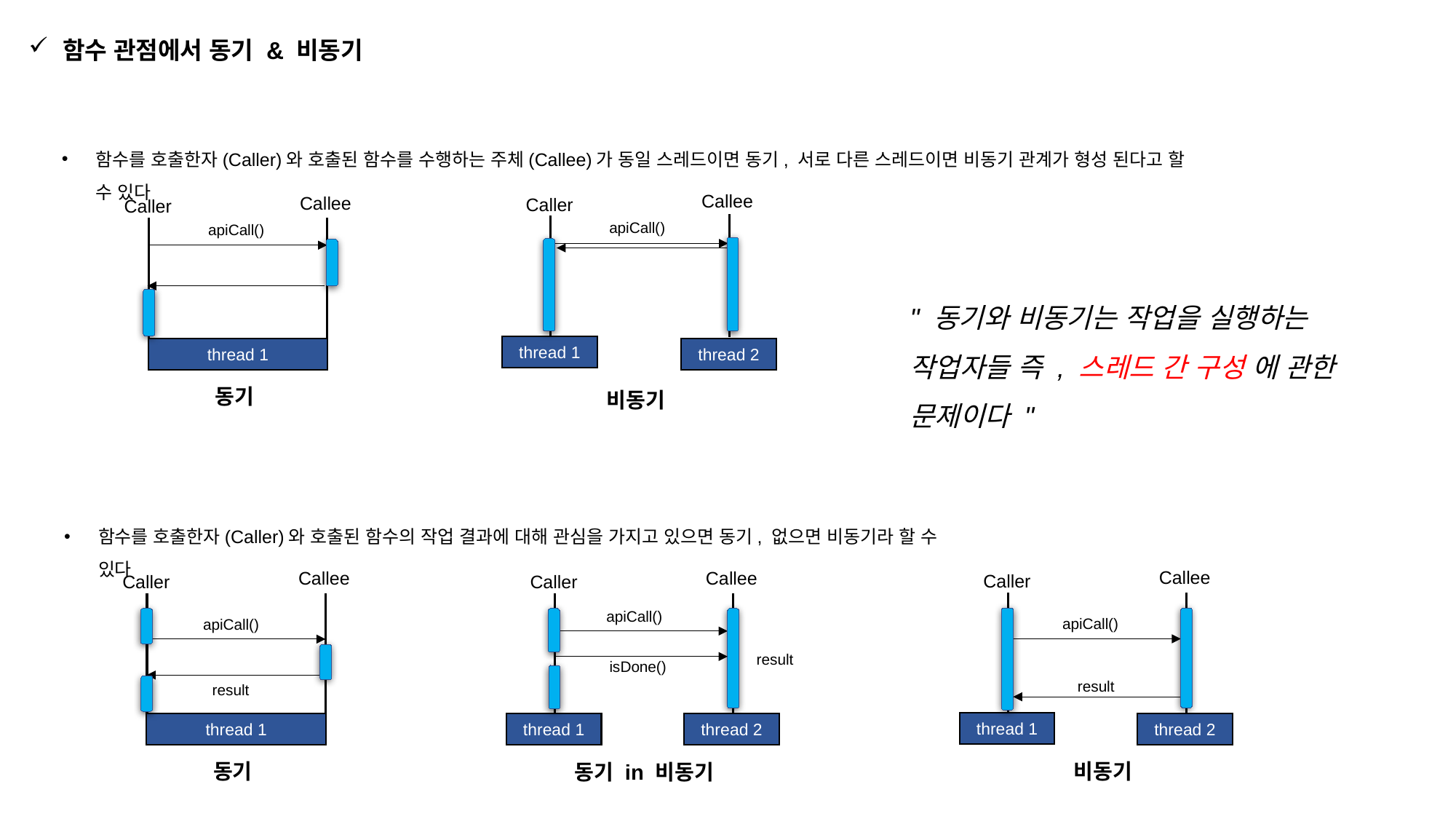

함수 관점에서 동기 & 비동기
함수를 호출한자(Caller)와 호출된 함수를 수행하는 주체(Callee)가 동일 스레드이면 동기, 서로 다른 스레드이면 비동기 관계가 형성 된다고 할 수 있다
Callee
Callee
Caller
Caller
apiCall()
apiCall()

" 동기와 비동기는 작업을 실행하는 작업자들 즉 , 스레드 간 구성 에 관한 문제이다 "

thread 1
thread 1
thread 2
동기
비동기
함수를 호출한자(Caller)와 호출된 함수의 작업 결과에 대해 관심을 가지고 있으면 동기, 없으면 비동기라 할 수 있다
Callee
Callee
Callee
Caller
Caller
Caller
apiCall()

apiCall()
apiCall()
result

isDone()

result
result

thread 1
thread 1
thread 2
thread 1
thread 2
비동기
동기
동기 in 비동기